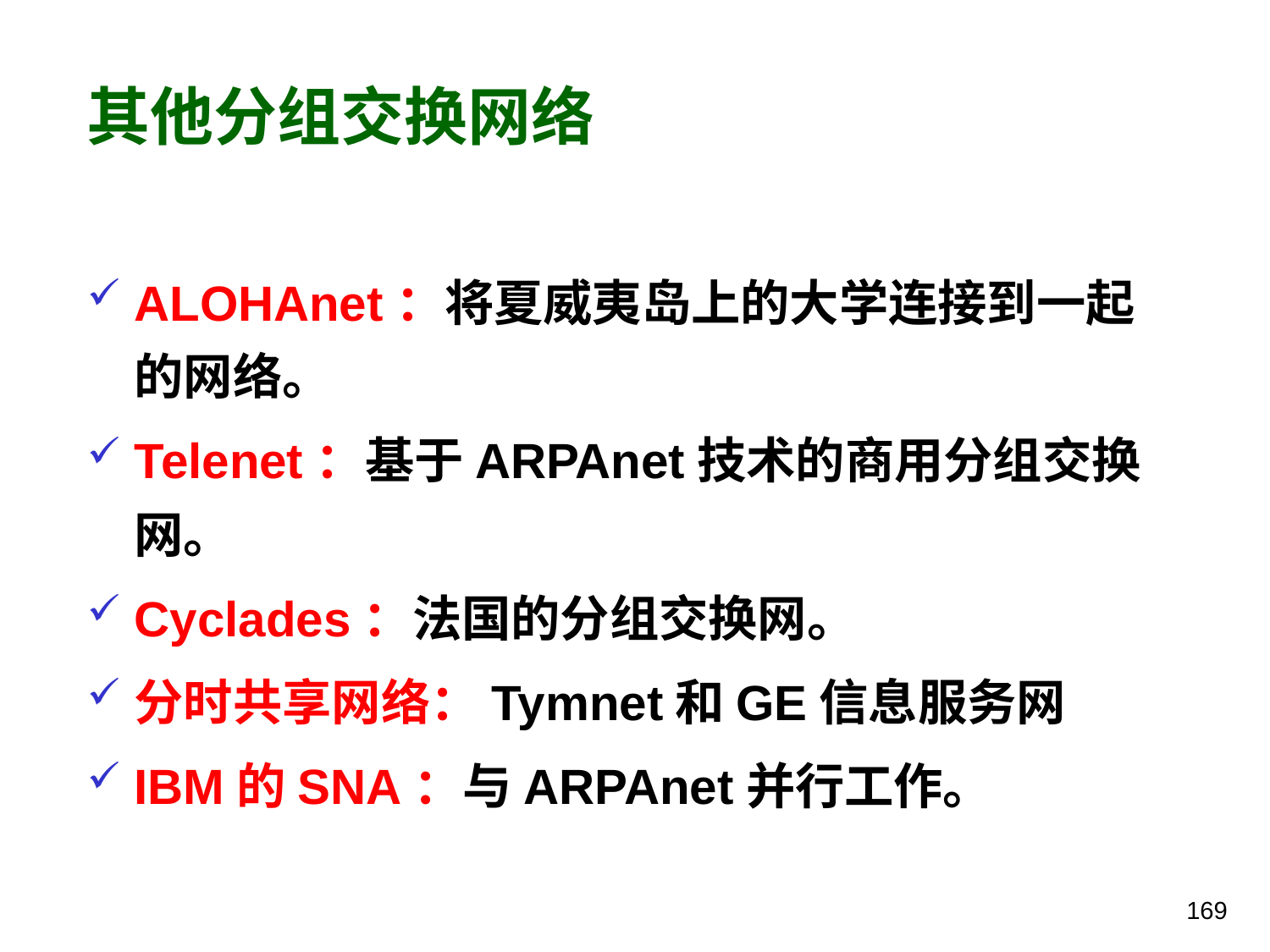

# 其他分组交换网络
ALOHAnet：将夏威夷岛上的大学连接到一起的网络。
Telenet：基于ARPAnet技术的商用分组交换网。
Cyclades：法国的分组交换网。
分时共享网络：Tymnet和GE信息服务网
IBM的SNA：与ARPAnet并行工作。

169